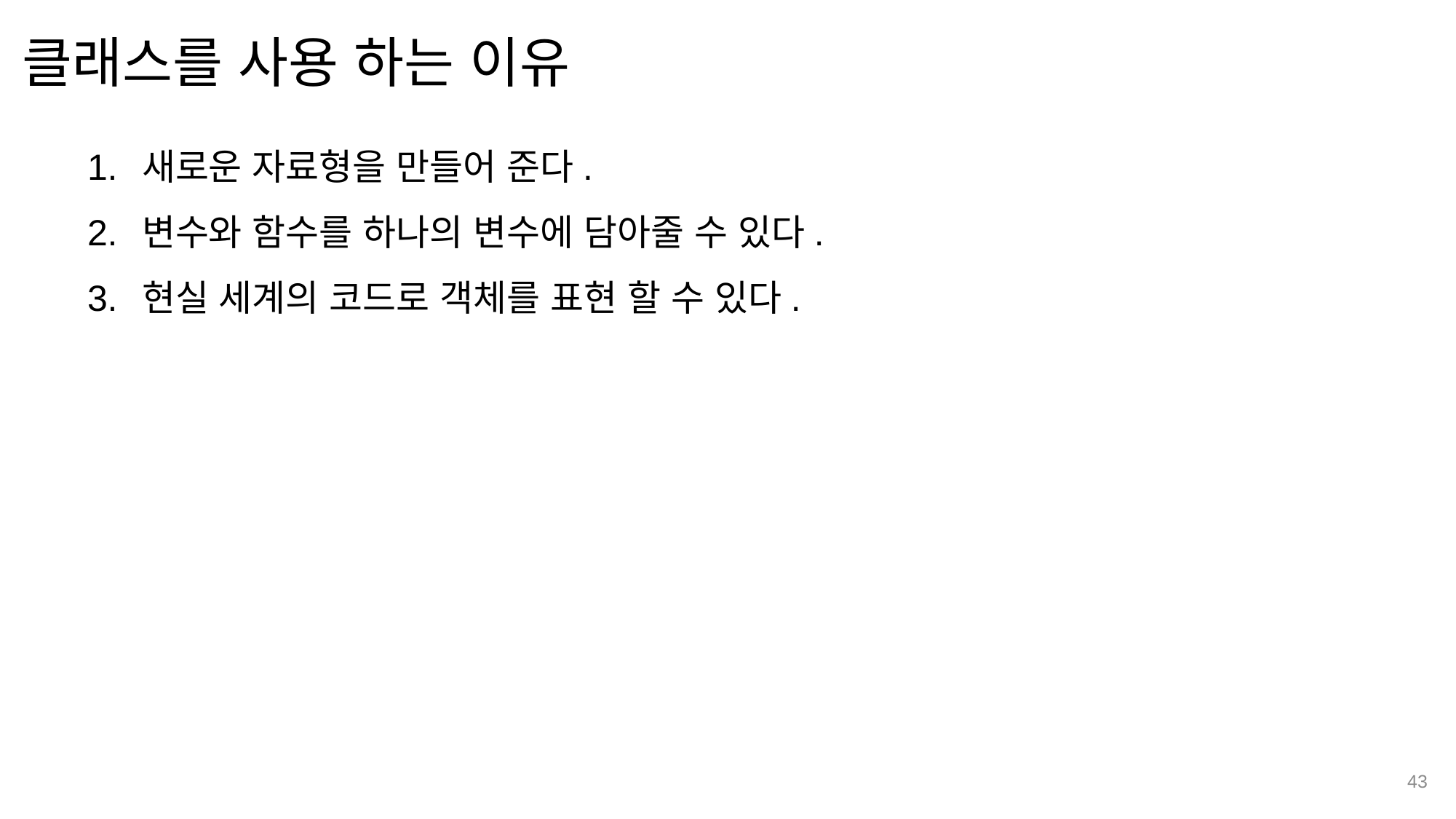

클래스를 사용 하는 이유
나눔스퀘어OTF ExtraBold
새로운 자료형을 만들어 준다.
변수와 함수를 하나의 변수에 담아줄 수 있다.
현실 세계의 코드로 객체를 표현 할 수 있다.
나눔스퀘어OTF Bold
나눔스퀘어OTF
나눔스퀘어
나눔스퀘어 Light
나눔스퀘어 Light
나눔스퀘어OTF

43